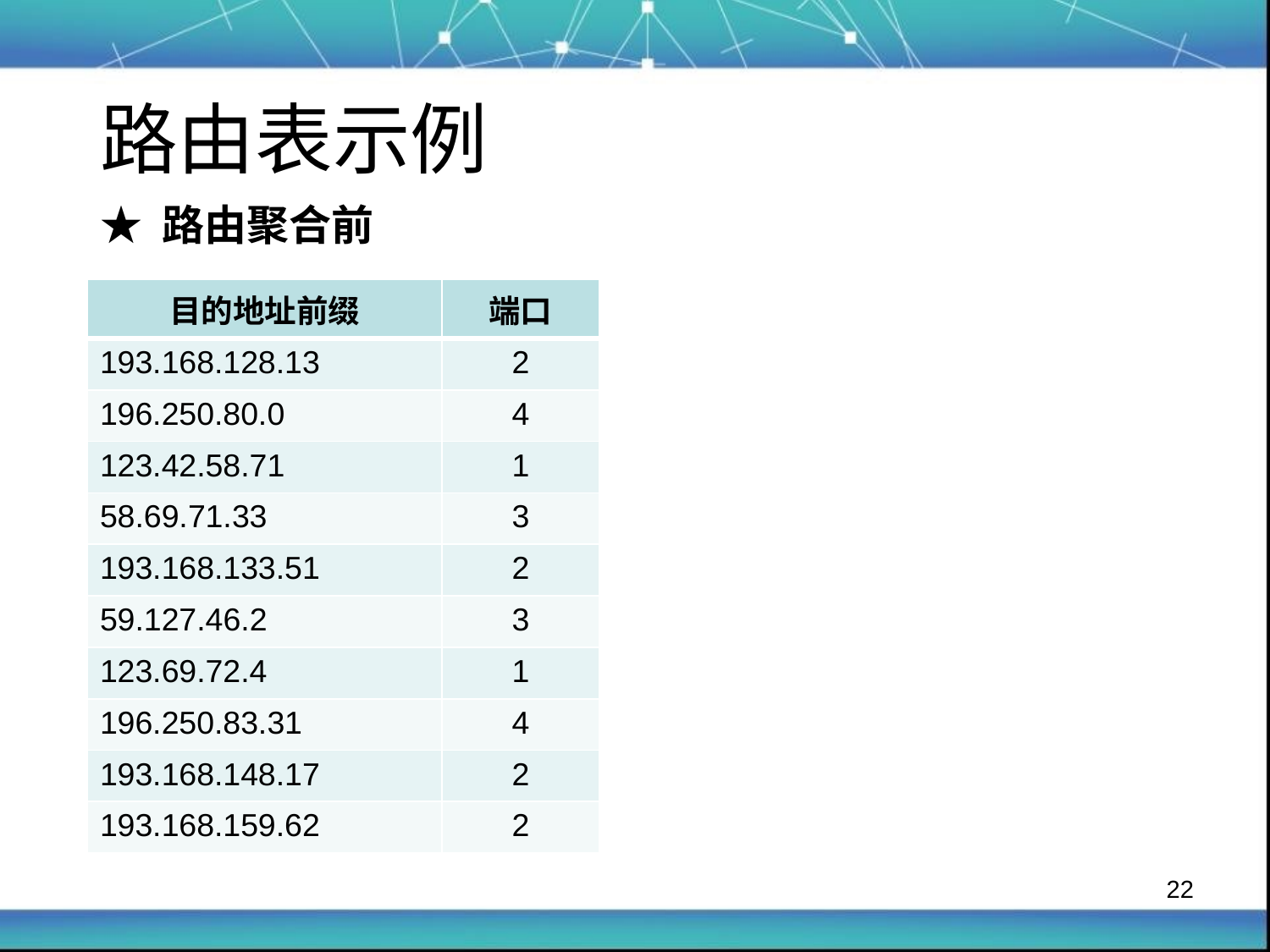

路由表示例
★ 路由聚合前

| 目的地址前缀 | 端口 |
| --- | --- |
| 193.168.128.13 | 2 |
| 196.250.80.0 | 4 |
| 123.42.58.71 | 1 |
| 58.69.71.33 | 3 |
| 193.168.133.51 | 2 |
| 59.127.46.2 | 3 |
| 123.69.72.4 | 1 |
| 196.250.83.31 | 4 |
| 193.168.148.17 | 2 |
| 193.168.159.62 | 2 |
22